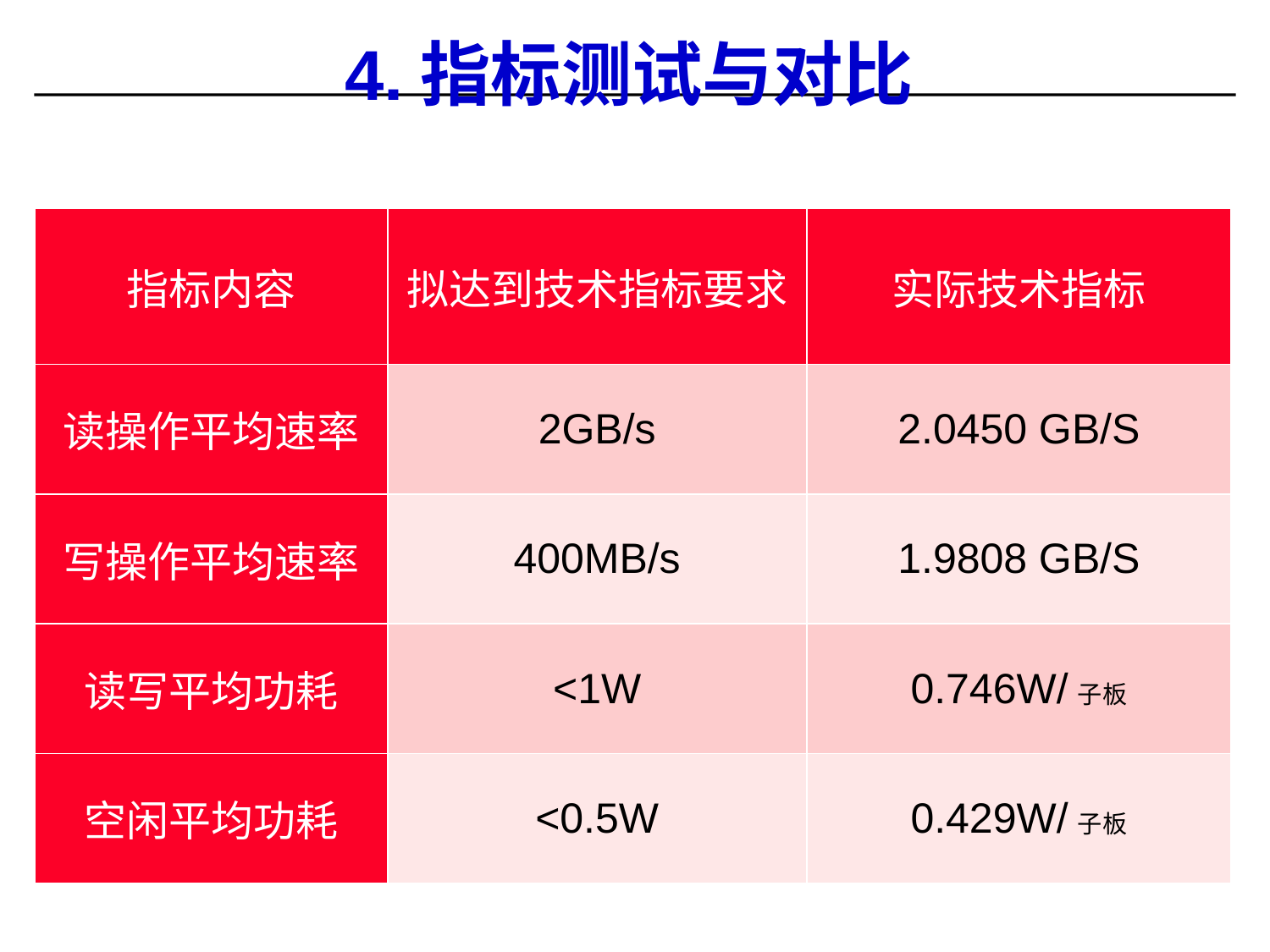

4.指标测试与对比
| 指标内容 | 拟达到技术指标要求 | 实际技术指标 |
| --- | --- | --- |
| 读操作平均速率 | 2GB/s | 2.0450 GB/S |
| 写操作平均速率 | 400MB/s | 1.9808 GB/S |
| 读写平均功耗 | <1W | 0.746W/子板 |
| 空闲平均功耗 | <0.5W | 0.429W/子板 |